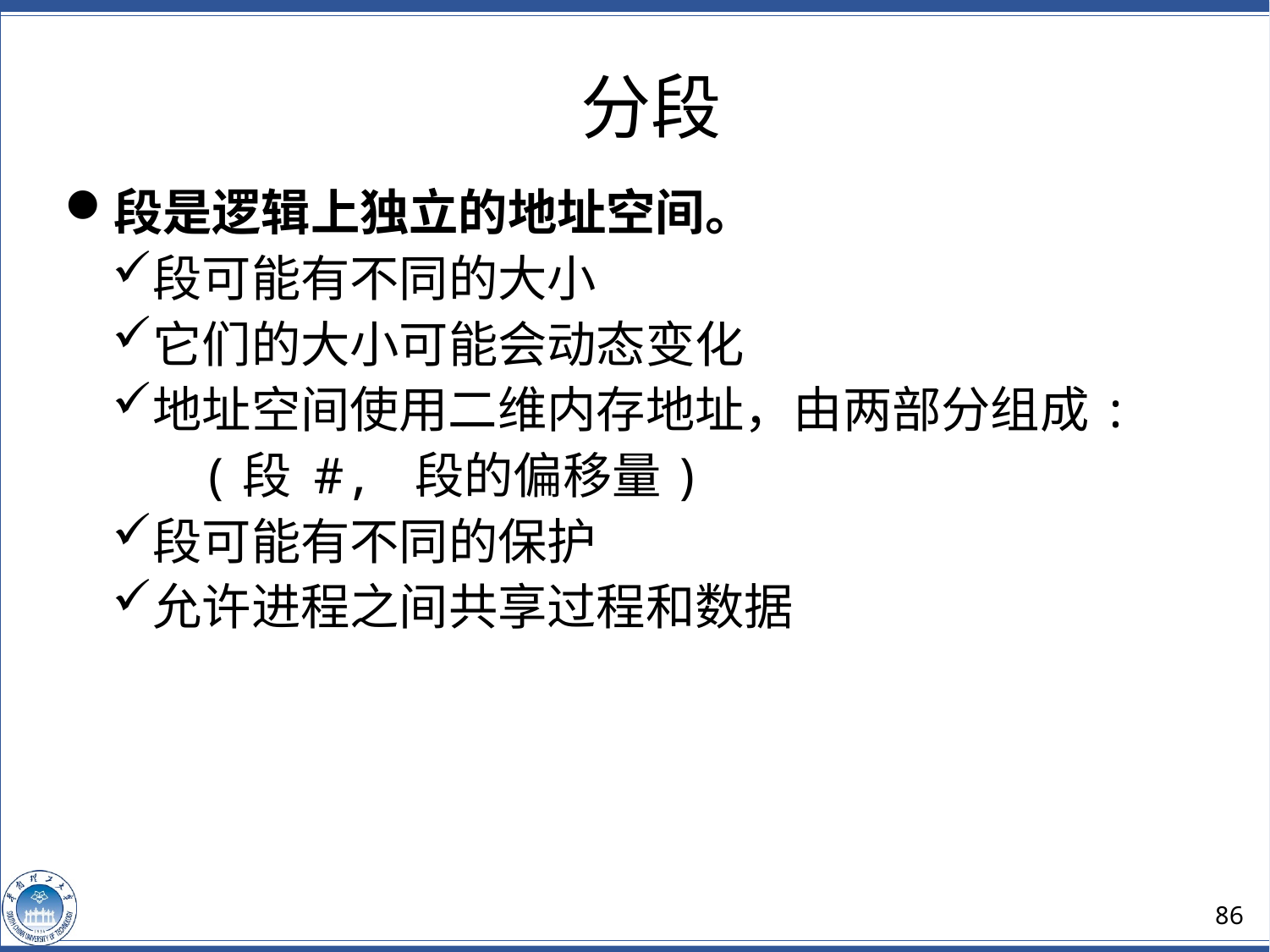

分段
段是逻辑上独立的地址空间。
段可能有不同的大小
它们的大小可能会动态变化
地址空间使用二维内存地址，由两部分组成:
   (段 #, 段的偏移量)
段可能有不同的保护
允许进程之间共享过程和数据
86